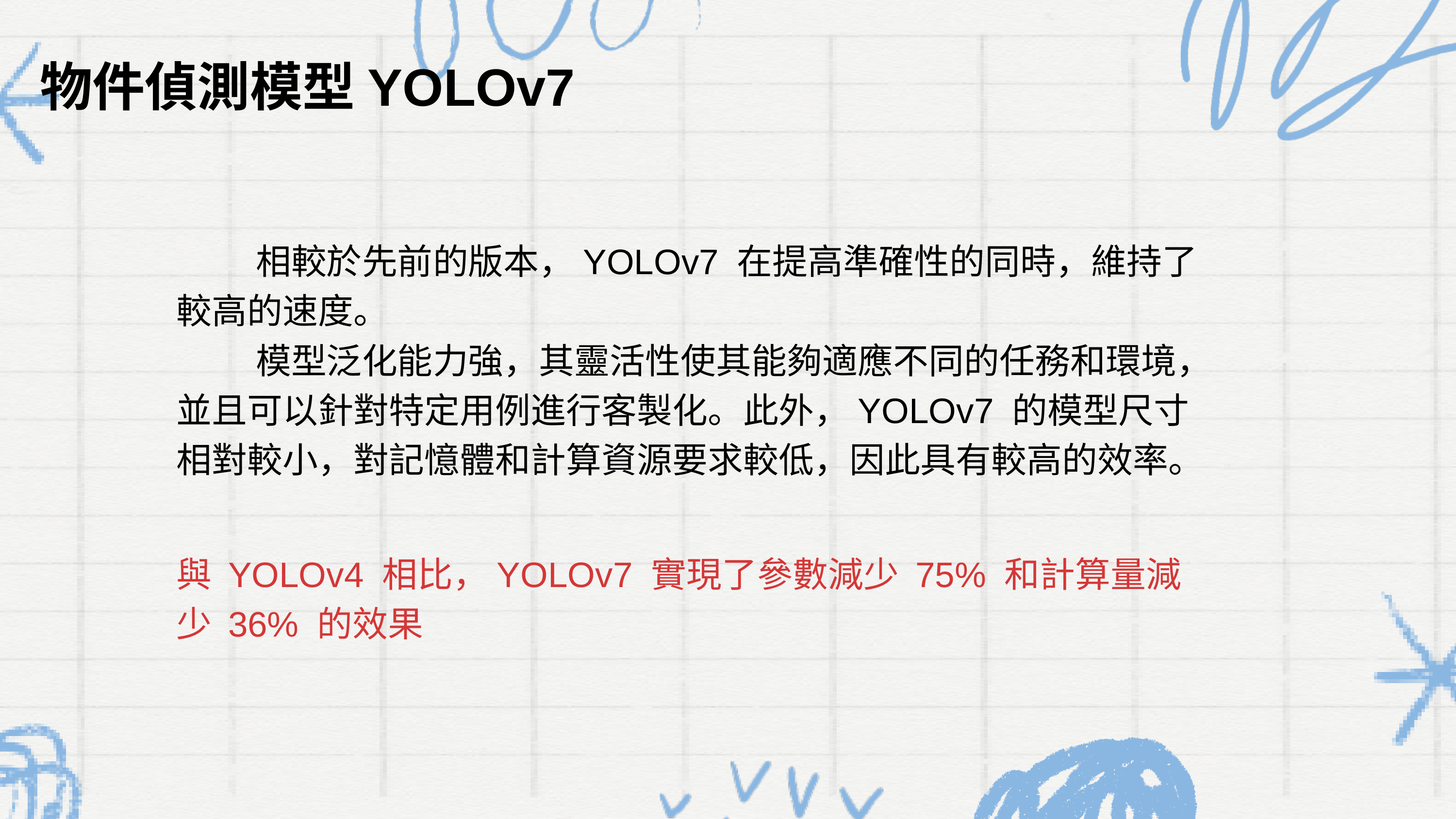

物件偵測模型YOLOv7
         相較於先前的版本，YOLOv7 在提高準確性的同時，維持了較高的速度。
         模型泛化能力強，其靈活性使其能夠適應不同的任務和環境，並且可以針對特定用例進行客製化。此外，YOLOv7 的模型尺寸相對較小，對記憶體和計算資源要求較低，因此具有較高的效率。
與 YOLOv4 相比，YOLOv7 實現了參數減少 75% 和計算量減少 36% 的效果